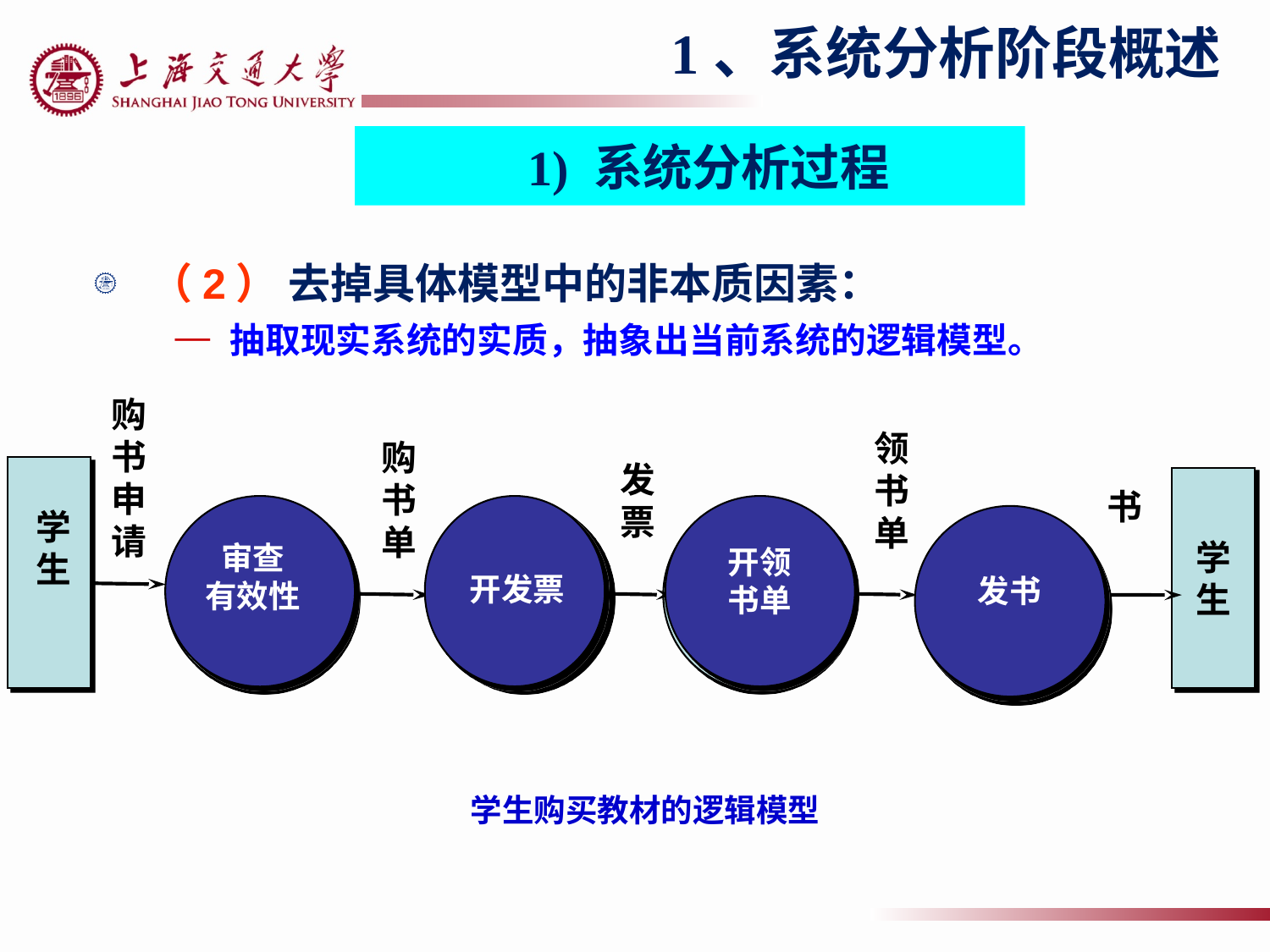

1、系统分析阶段概述
1) 系统分析过程
（2） 去掉具体模型中的非本质因素：
抽取现实系统的实质，抽象出当前系统的逻辑模型。
购
书
申
请

领
书
单
购书
单
发
票

学
生
书
学
生

教务科
会计室
出纳员
教材科
信北107
张
信北206
王
信北206
李
(实南)
赵

审查
有效性
开领
书单
开发票
发书
学生购买教材的逻辑模型